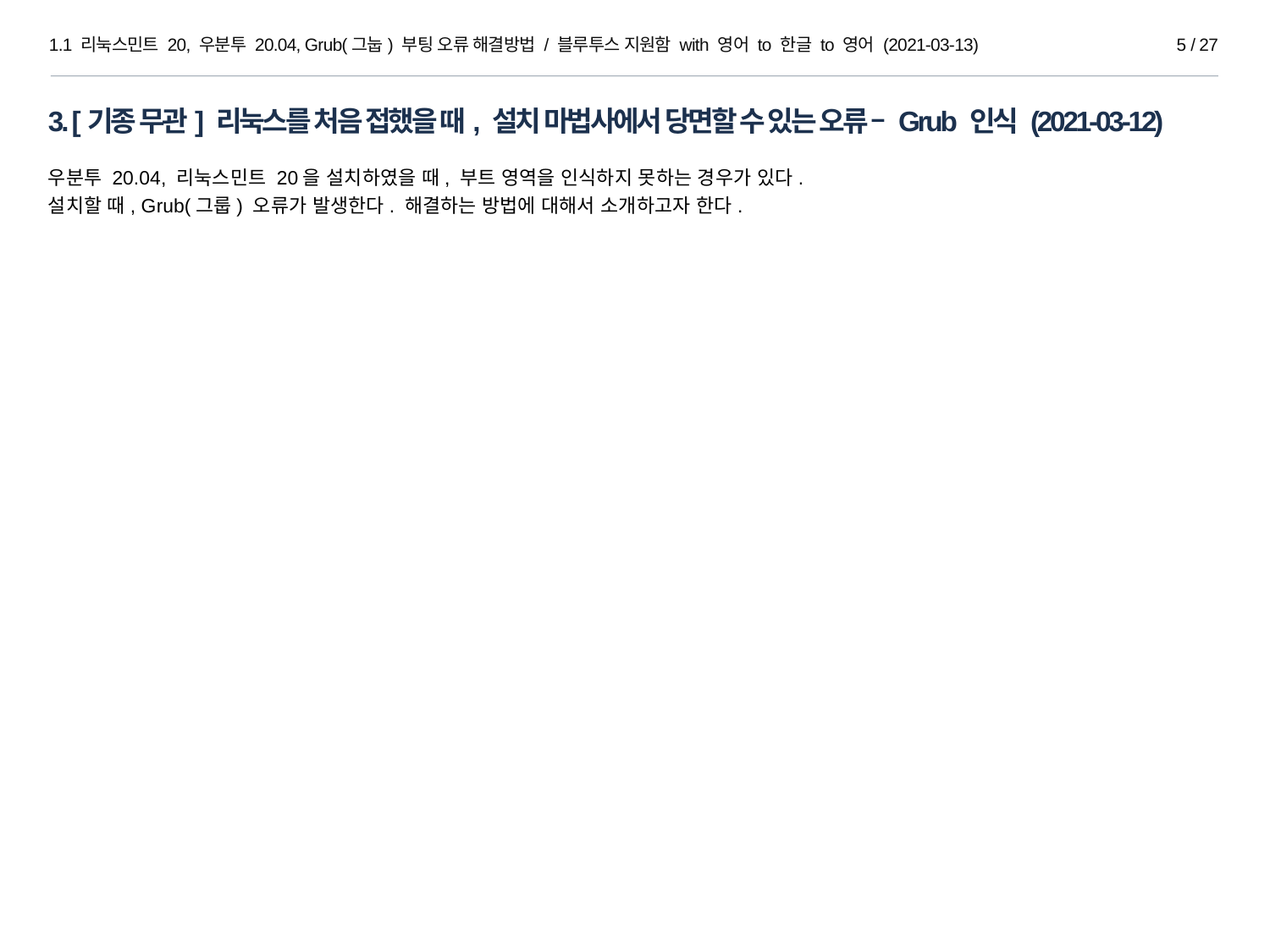

1.1 리눅스민트 20, 우분투 20.04, Grub(그눕) 부팅 오류 해결방법 / 블루투스 지원함 with 영어 to 한글 to 영어 (2021-03-13)
5 / 27

3. [기종 무관] 리눅스를 처음 접했을 때, 설치 마법사에서 당면할 수 있는 오류 – Grub 인식 (2021-03-12)
우분투 20.04, 리눅스민트 20을 설치하였을 때, 부트 영역을 인식하지 못하는 경우가 있다.
설치할 때, Grub(그룹) 오류가 발생한다. 해결하는 방법에 대해서 소개하고자 한다.